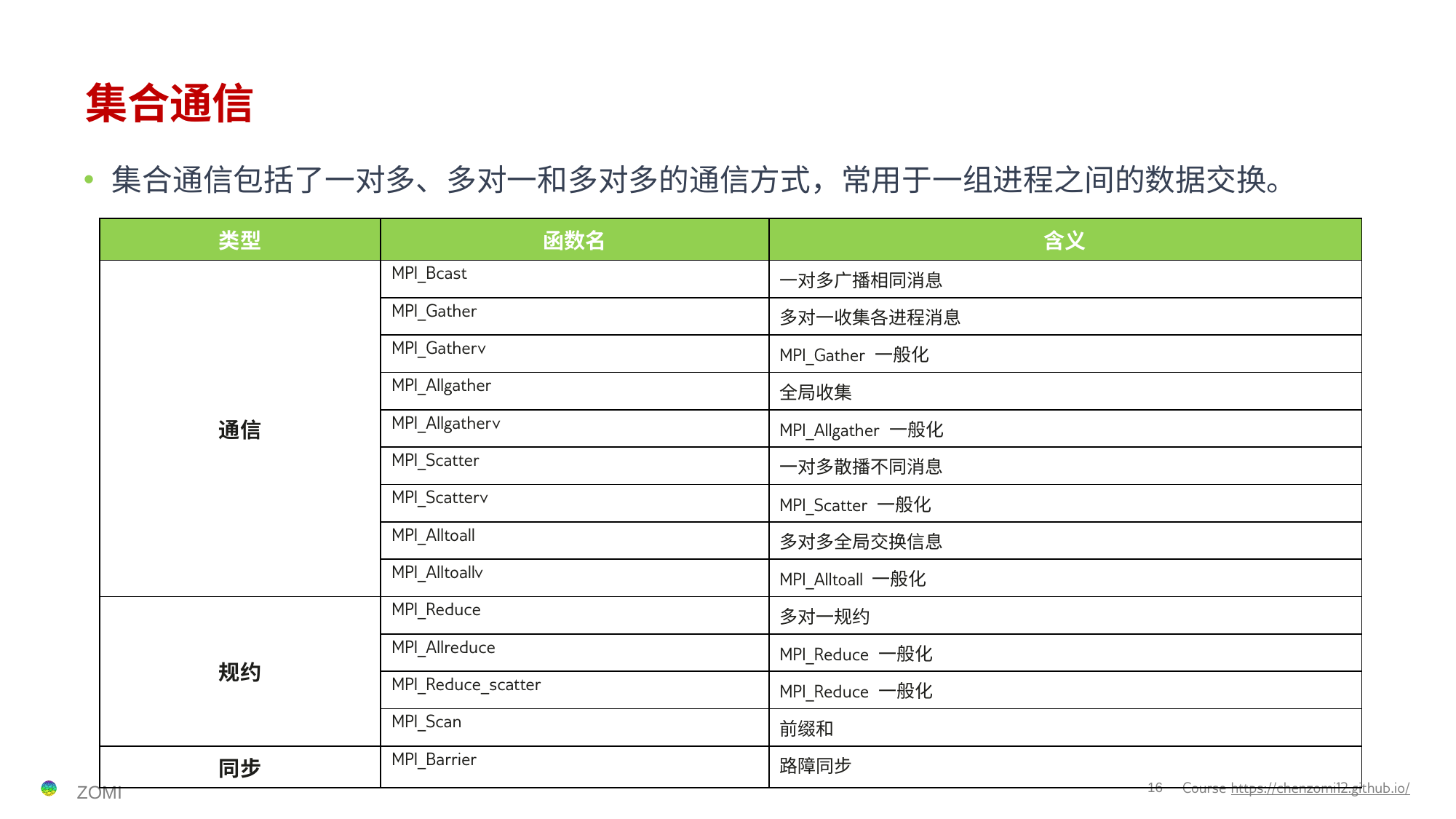

# 集合通信
集合通信包括了一对多、多对一和多对多的通信方式，常用于一组进程之间的数据交换。
| 类型 | 函数名 | 含义 |
| --- | --- | --- |
| 通信 | MPI\_Bcast | 一对多广播相同消息 |
|  | MPI\_Gather | 多对一收集各进程消息 |
|  | MPI\_Gatherv | MPI\_Gather 一般化 |
|  | MPI\_Allgather | 全局收集 |
|  | MPI\_Allgatherv | MPI\_Allgather 一般化 |
|  | MPI\_Scatter | 一对多散播不同消息 |
|  | MPI\_Scatterv | MPI\_Scatter 一般化 |
|  | MPI\_Alltoall | 多对多全局交换信息 |
|  | MPI\_Alltoallv | MPI\_Alltoall 一般化 |
| 规约 | MPI\_Reduce | 多对一规约 |
|  | MPI\_Allreduce | MPI\_Reduce 一般化 |
|  | MPI\_Reduce\_scatter | MPI\_Reduce 一般化 |
|  | MPI\_Scan | 前缀和 |
| 同步 | MPI\_Barrier | 路障同步 |